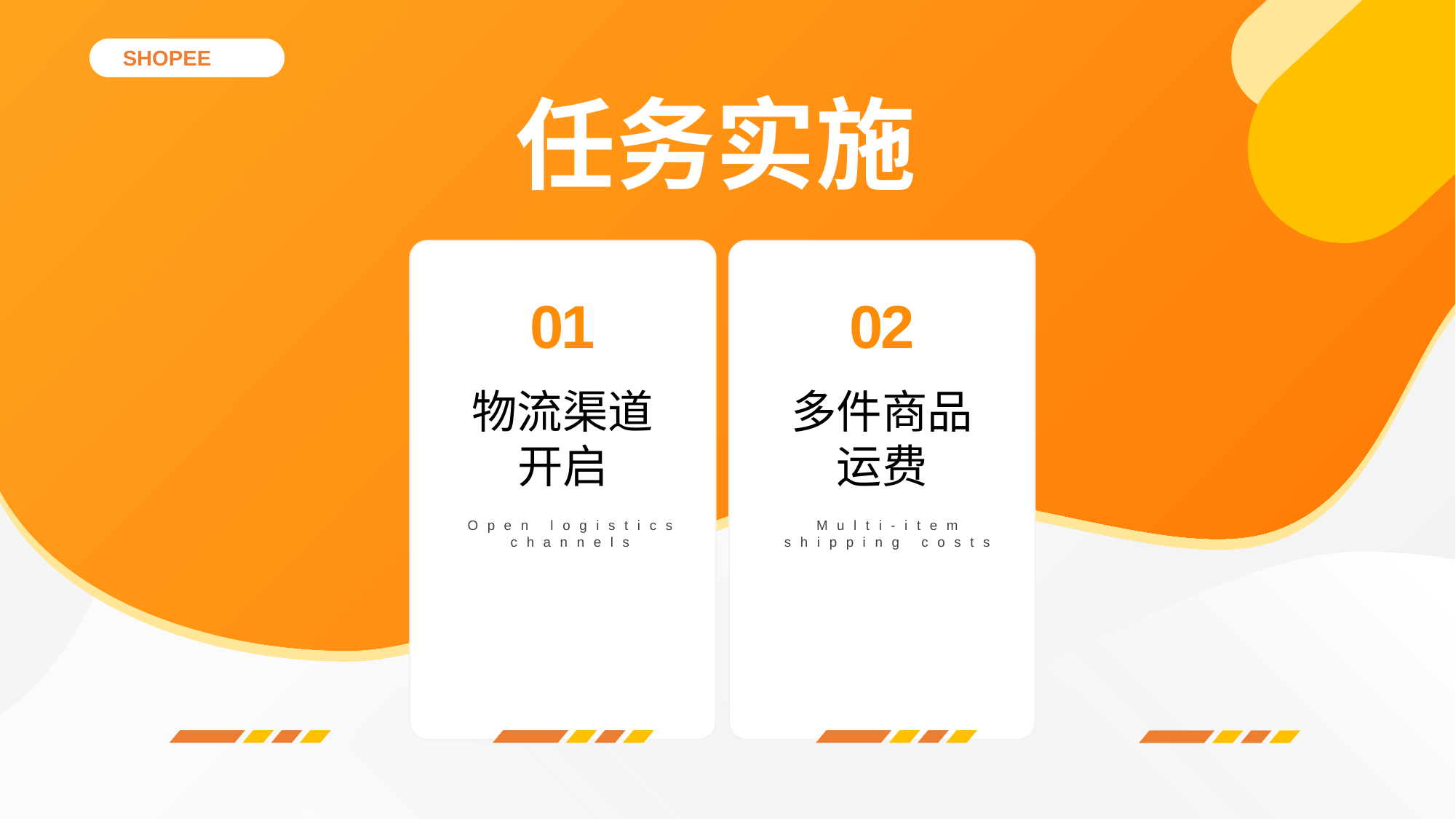

SHOPEE
任务实施

01
02
物流渠道开启
多件商品运费
Open logistics
channels
Multi-item
shipping costs